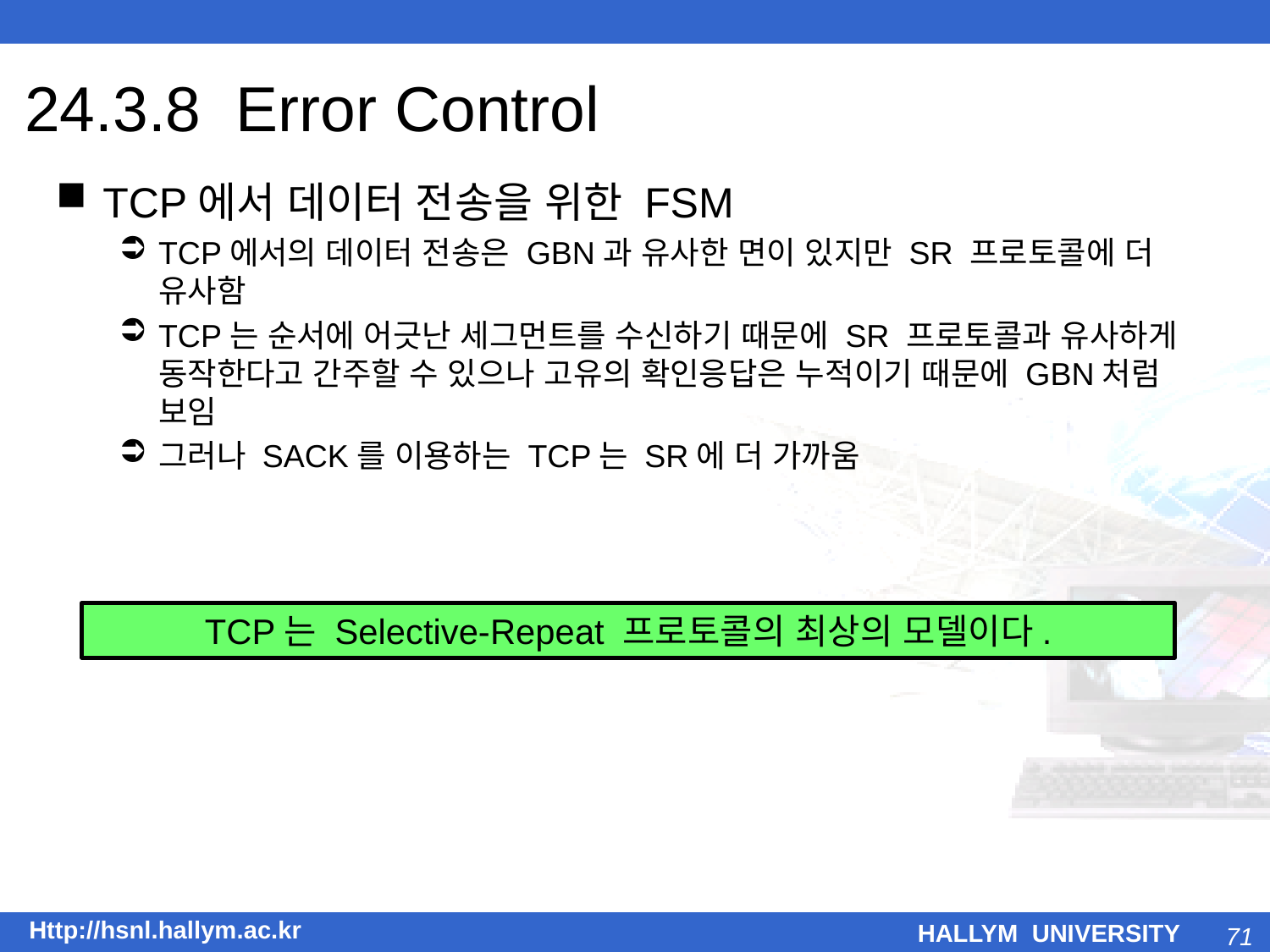

# 24.3.8  Error Control
TCP에서 데이터 전송을 위한 FSM
TCP에서의 데이터 전송은 GBN과 유사한 면이 있지만 SR 프로토콜에 더 유사함
TCP는 순서에 어긋난 세그먼트를 수신하기 때문에 SR 프로토콜과 유사하게 동작한다고 간주할 수 있으나 고유의 확인응답은 누적이기 때문에 GBN처럼 보임
그러나 SACK를 이용하는 TCP는 SR에 더 가까움
TCP는 Selective-Repeat 프로토콜의 최상의 모델이다.
71